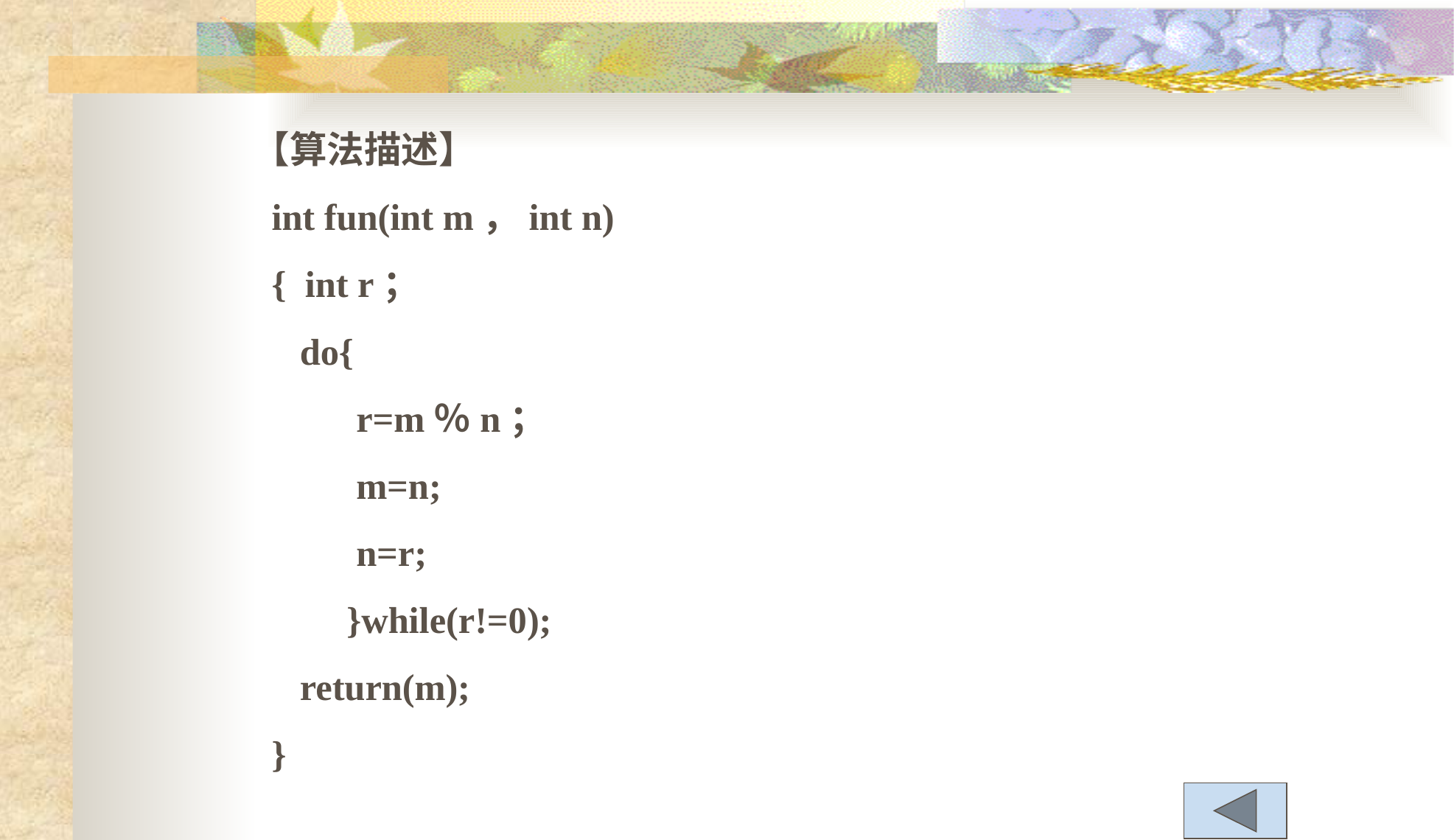

【算法描述】
  int fun(int m，int n)
  {  int r；
     do{
           r=m％n；
           m=n;
           n=r;
          }while(r!=0);
     return(m);
  }